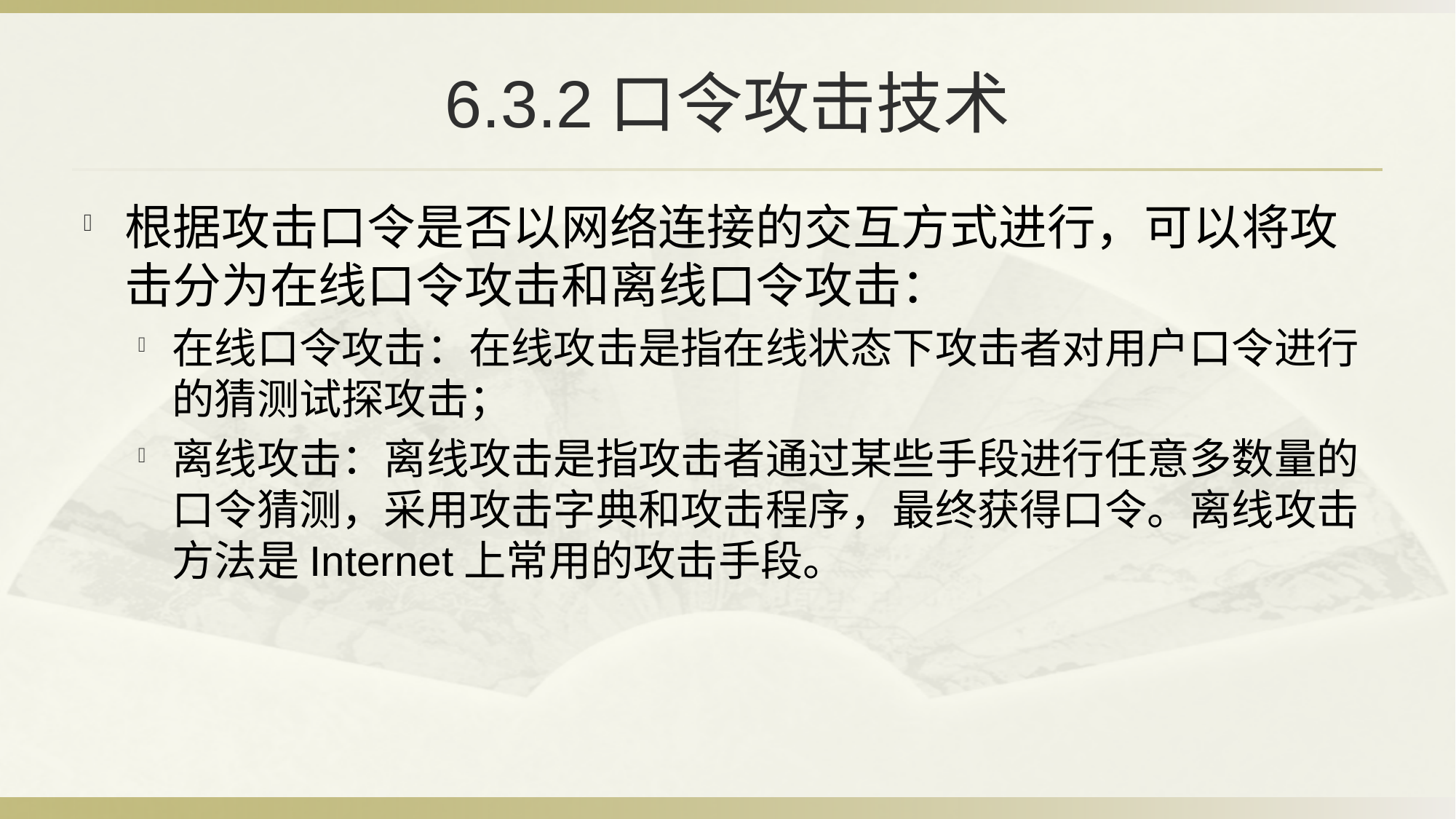

# 6.3.2口令攻击技术
根据攻击口令是否以网络连接的交互方式进行，可以将攻击分为在线口令攻击和离线口令攻击：
在线口令攻击：在线攻击是指在线状态下攻击者对用户口令进行的猜测试探攻击；
离线攻击：离线攻击是指攻击者通过某些手段进行任意多数量的口令猜测，采用攻击字典和攻击程序，最终获得口令。离线攻击方法是Internet上常用的攻击手段。